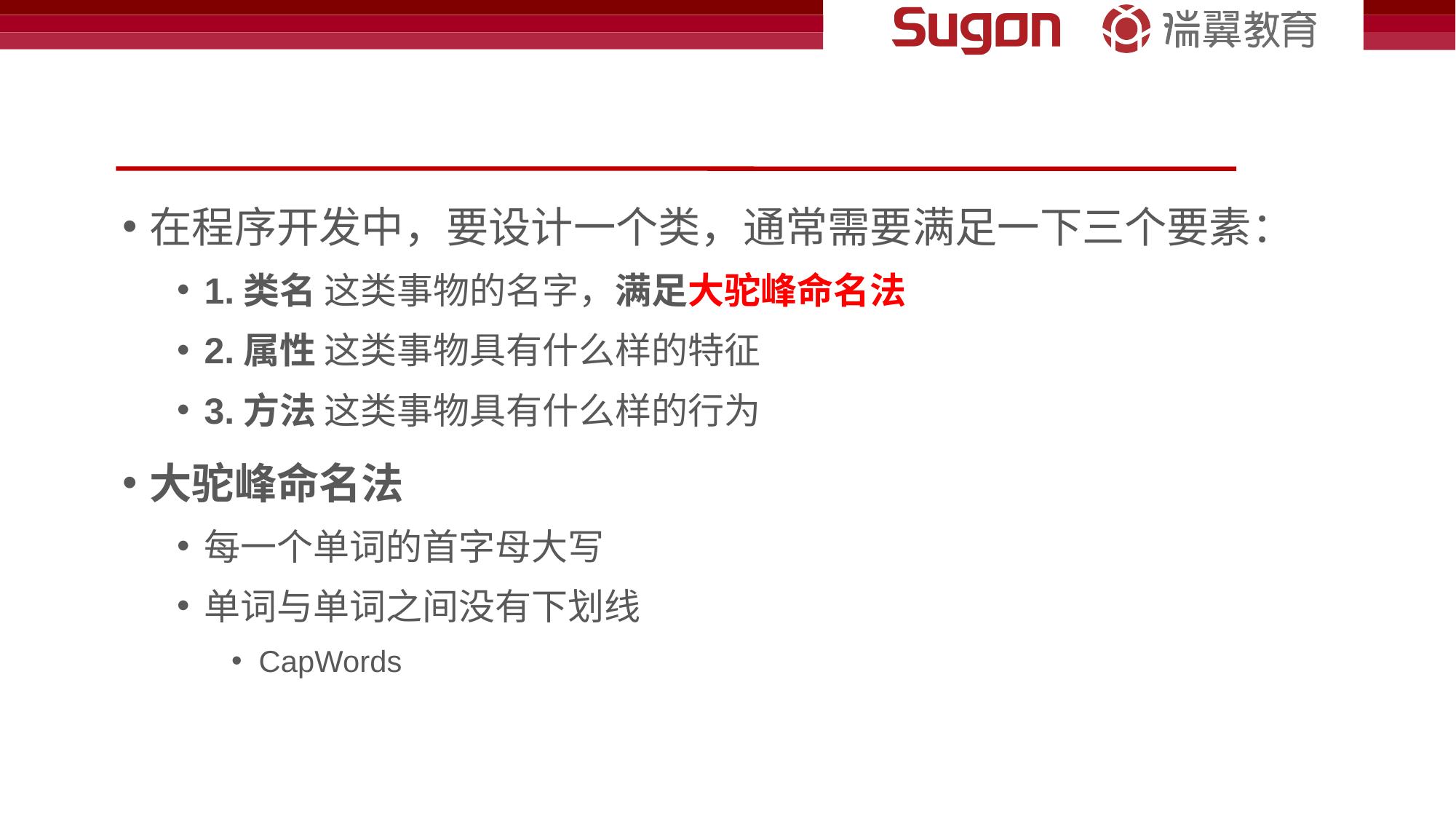

#
在程序开发中，要设计一个类，通常需要满足一下三个要素：
1.类名 这类事物的名字，满足大驼峰命名法
2.属性 这类事物具有什么样的特征
3.方法 这类事物具有什么样的行为
大驼峰命名法
每一个单词的首字母大写
单词与单词之间没有下划线
CapWords